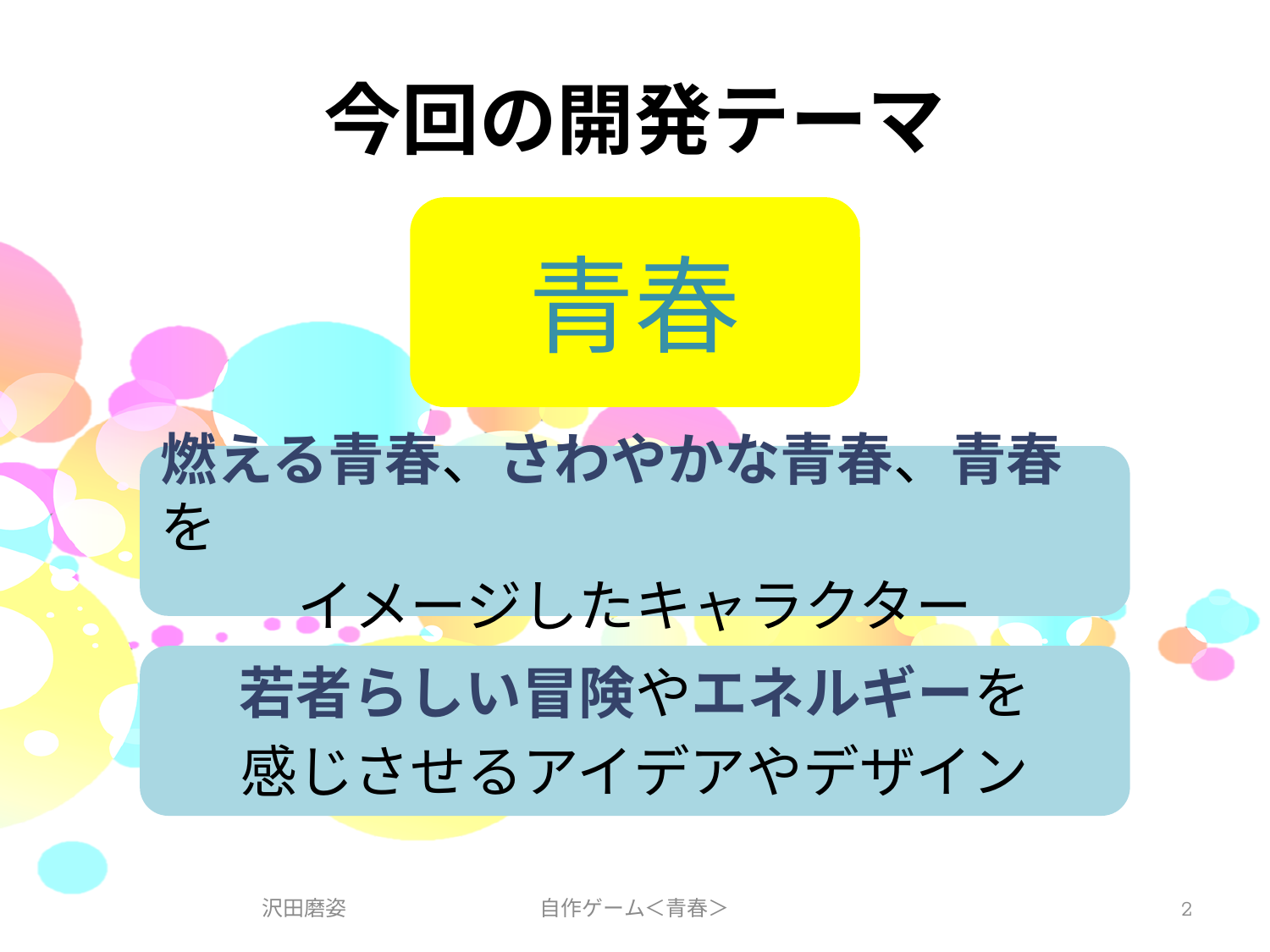

# 今回の開発テーマ
青春
燃える青春、さわやかな青春、青春を
イメージしたキャラクター
若者らしい冒険やエネルギーを
感じさせるアイデアやデザイン
沢田磨姿
自作ゲーム＜青春＞
2